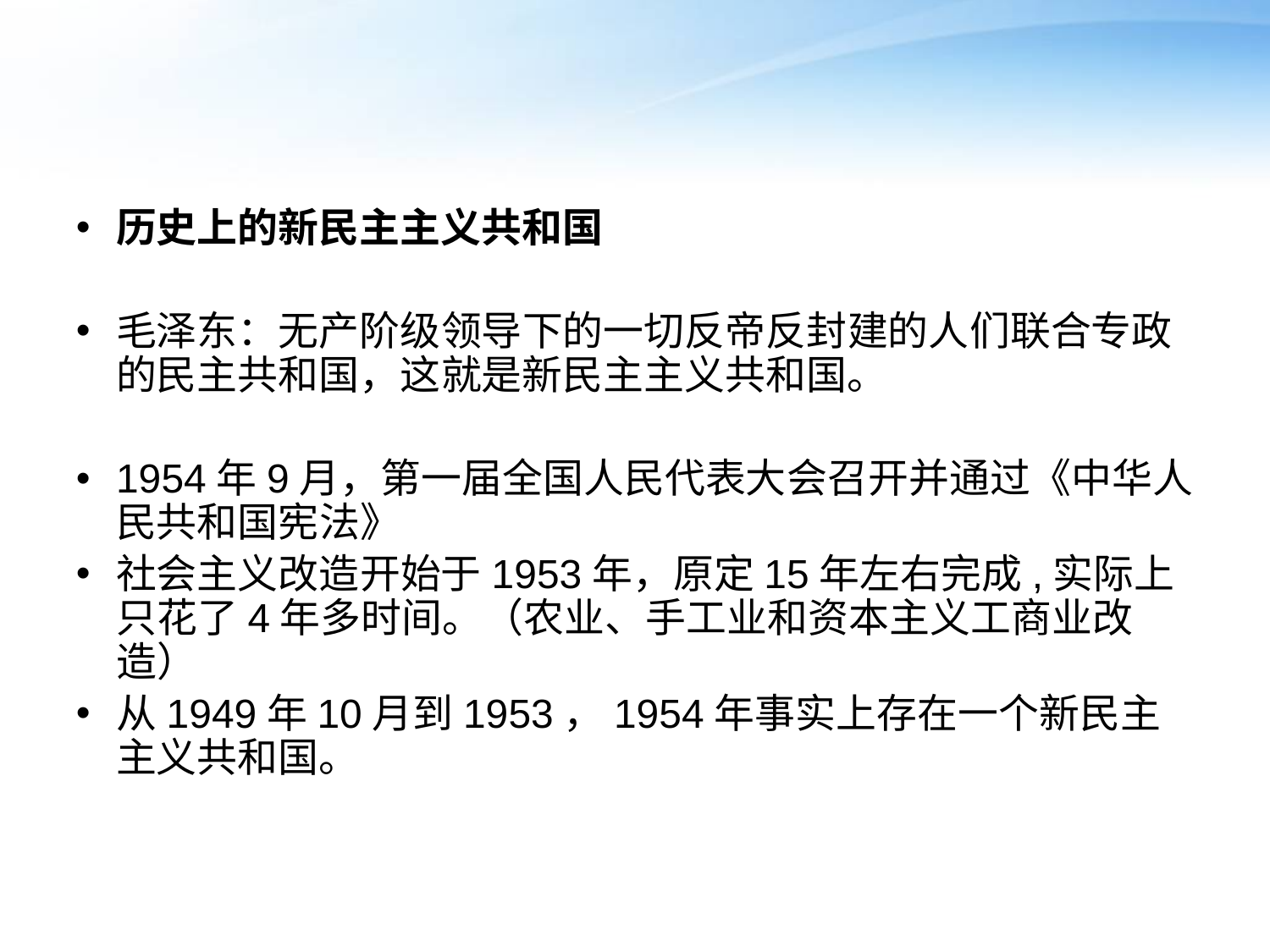

#
历史上的新民主主义共和国

毛泽东：无产阶级领导下的一切反帝反封建的人们联合专政的民主共和国，这就是新民主主义共和国。

1954年9月，第一届全国人民代表大会召开并通过《中华人民共和国宪法》
社会主义改造开始于1953年，原定15年左右完成,实际上只花了4年多时间。（农业、手工业和资本主义工商业改造）
从1949年10月到1953，1954年事实上存在一个新民主主义共和国。